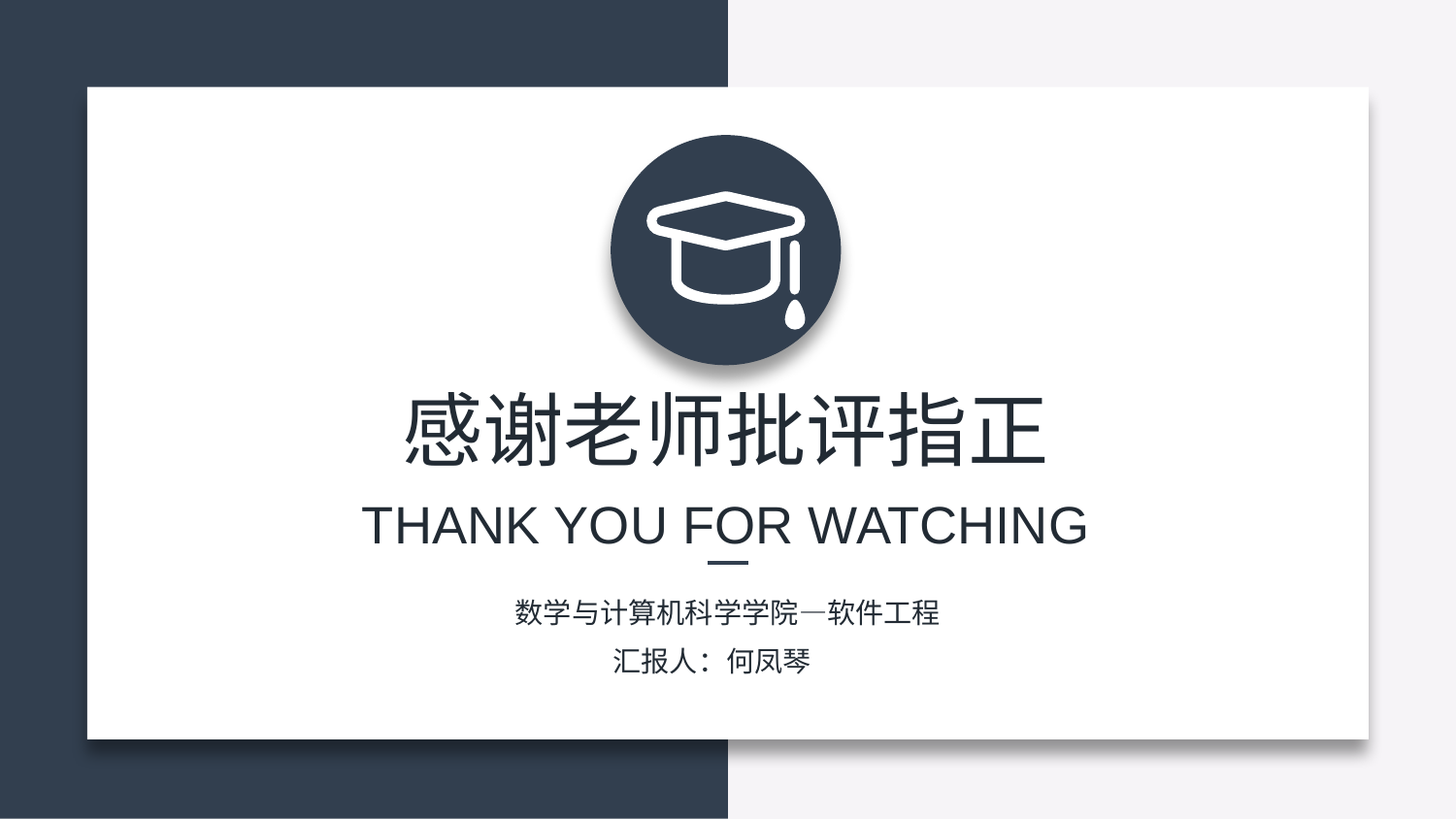

感谢老师批评指正
THANK YOU FOR WATCHING
数学与计算机科学学院—软件工程
汇报人：何凤琴